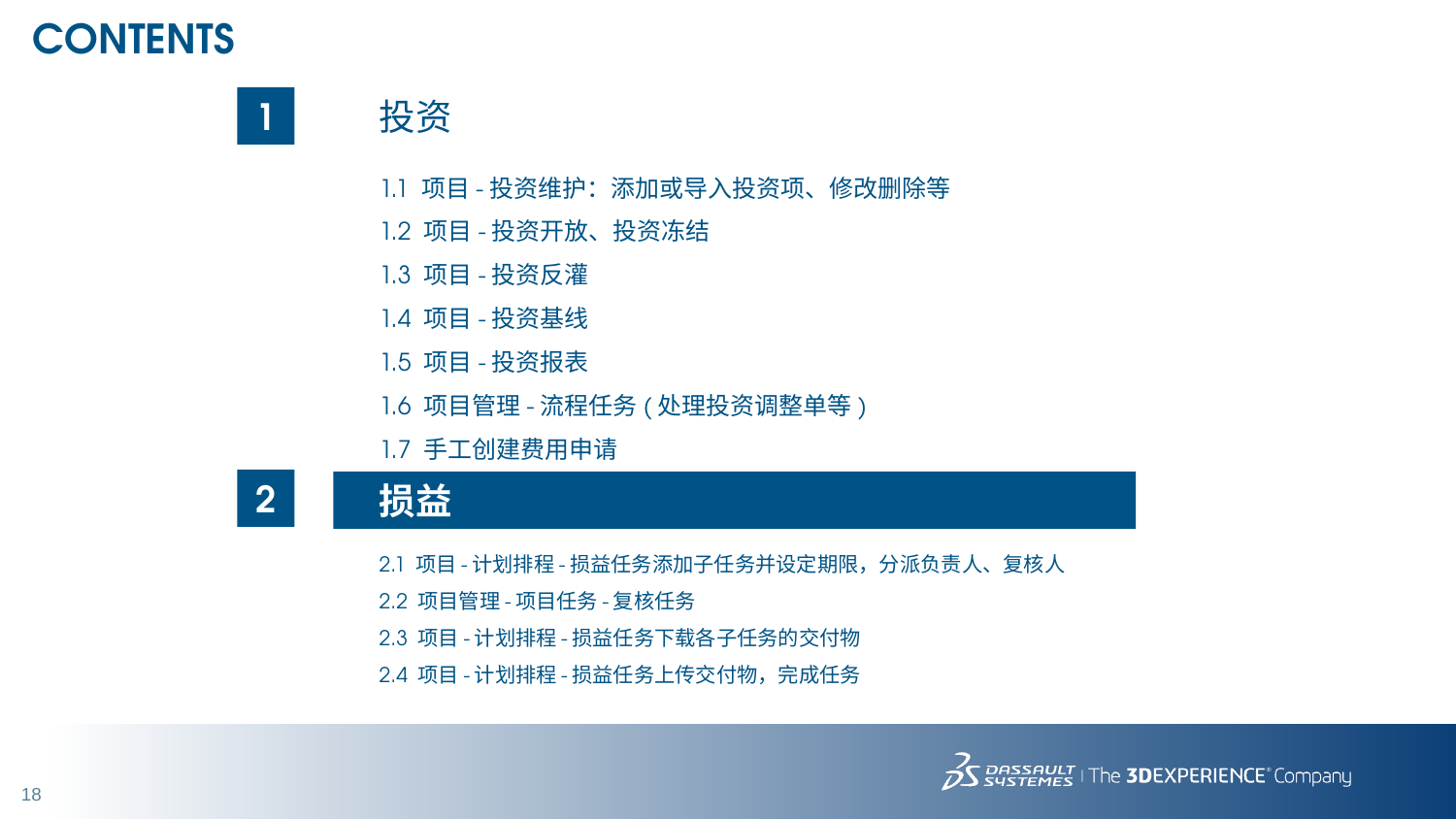

# CONTENTS
1
投资
1.1 项目-投资维护：添加或导入投资项、修改删除等
1.2 项目-投资开放、投资冻结
1.3 项目-投资反灌
1.4 项目-投资基线
1.5 项目-投资报表
1.6 项目管理-流程任务(处理投资调整单等)
1.7 手工创建费用申请
2
损益
2.1 项目-计划排程-损益任务添加子任务并设定期限，分派负责人、复核人
2.2 项目管理-项目任务-复核任务
2.3 项目-计划排程-损益任务下载各子任务的交付物
2.4 项目-计划排程-损益任务上传交付物，完成任务